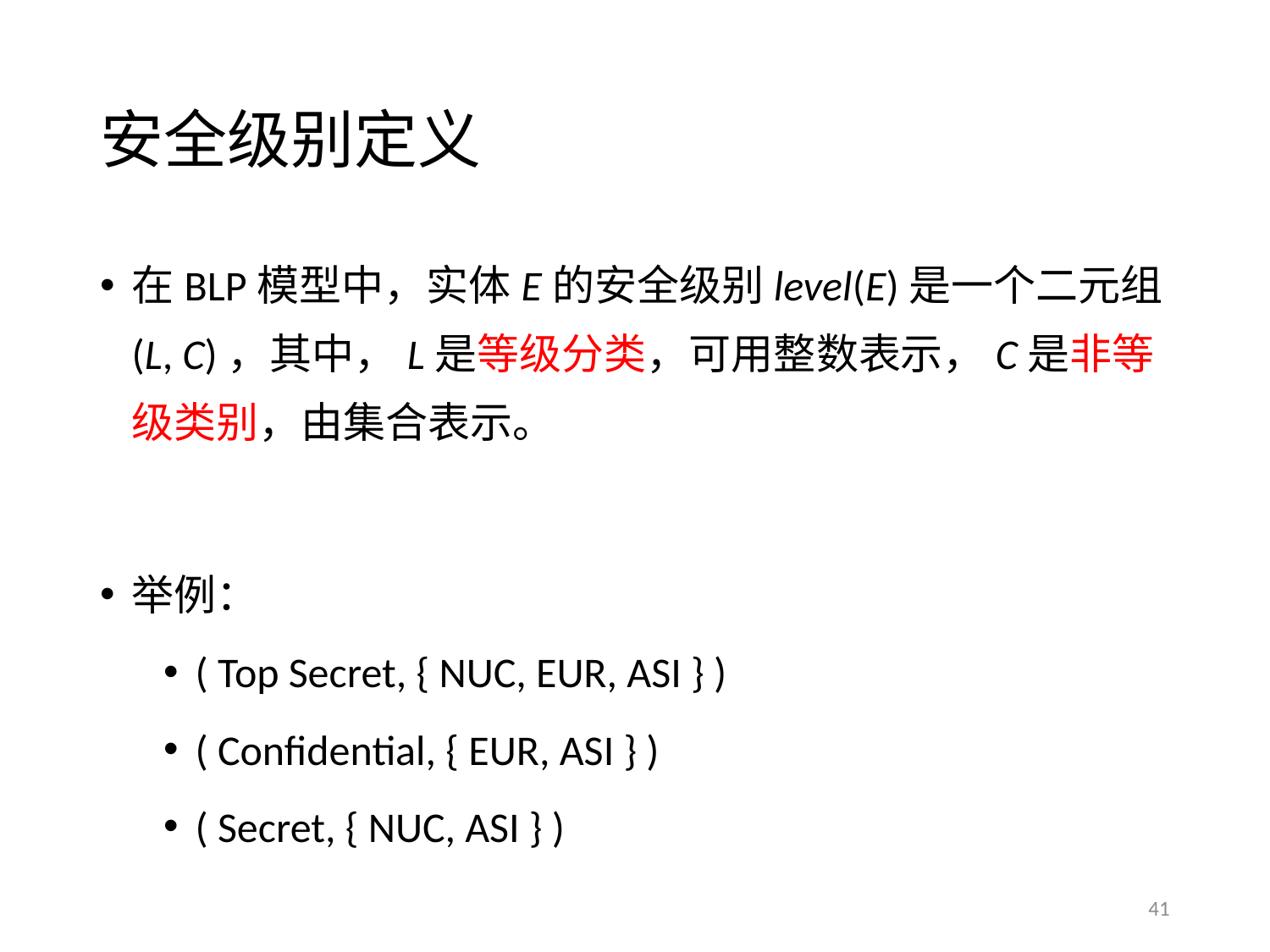

# 安全级别定义
在BLP模型中，实体E的安全级别level(E)是一个二元组(L, C)，其中，L是等级分类，可用整数表示，C是非等级类别，由集合表示。

举例：
( Top Secret, { NUC, EUR, ASI } )
( Confidential, { EUR, ASI } )
( Secret, { NUC, ASI } )
41